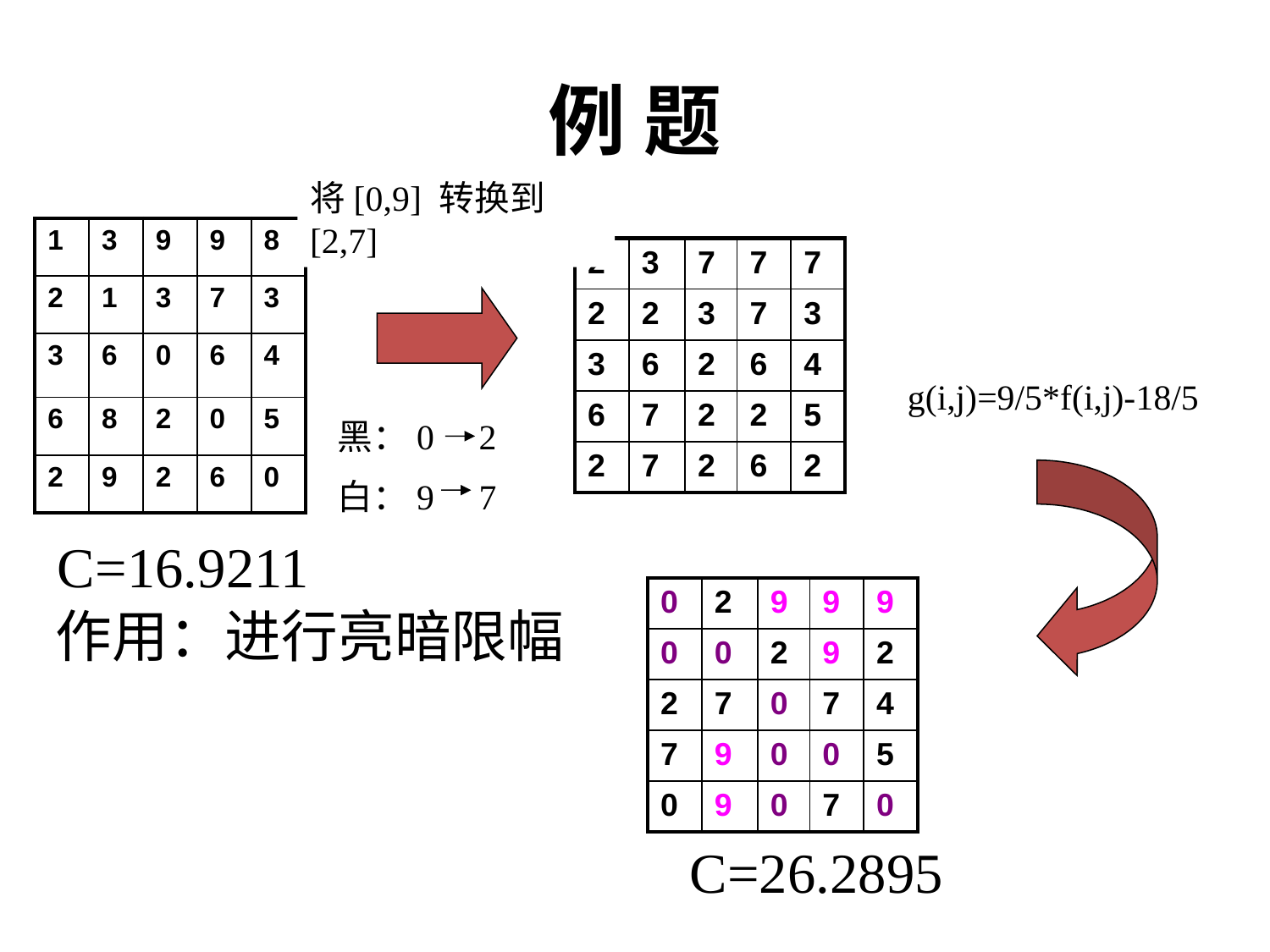

# 例 题
将[0,9] 转换到[2,7]
| 1 | 3 | 9 | 9 | 8 |
| --- | --- | --- | --- | --- |
| 2 | 1 | 3 | 7 | 3 |
| 3 | 6 | 0 | 6 | 4 |
| 6 | 8 | 2 | 0 | 5 |
| 2 | 9 | 2 | 6 | 0 |
| 2 | 3 | 7 | 7 | 7 |
| --- | --- | --- | --- | --- |
| 2 | 2 | 3 | 7 | 3 |
| 3 | 6 | 2 | 6 | 4 |
| 6 | 7 | 2 | 2 | 5 |
| 2 | 7 | 2 | 6 | 2 |

黑：0     2
白：9     7

g(i,j)=9/5*f(i,j)-18/5

C=16.9211
| 0 | 2 | 9 | 9 | 9 |
| --- | --- | --- | --- | --- |
| 0 | 0 | 2 | 9 | 2 |
| 2 | 7 | 0 | 7 | 4 |
| 7 | 9 | 0 | 0 | 5 |
| 0 | 9 | 0 | 7 | 0 |
作用：进行亮暗限幅
C=26.2895